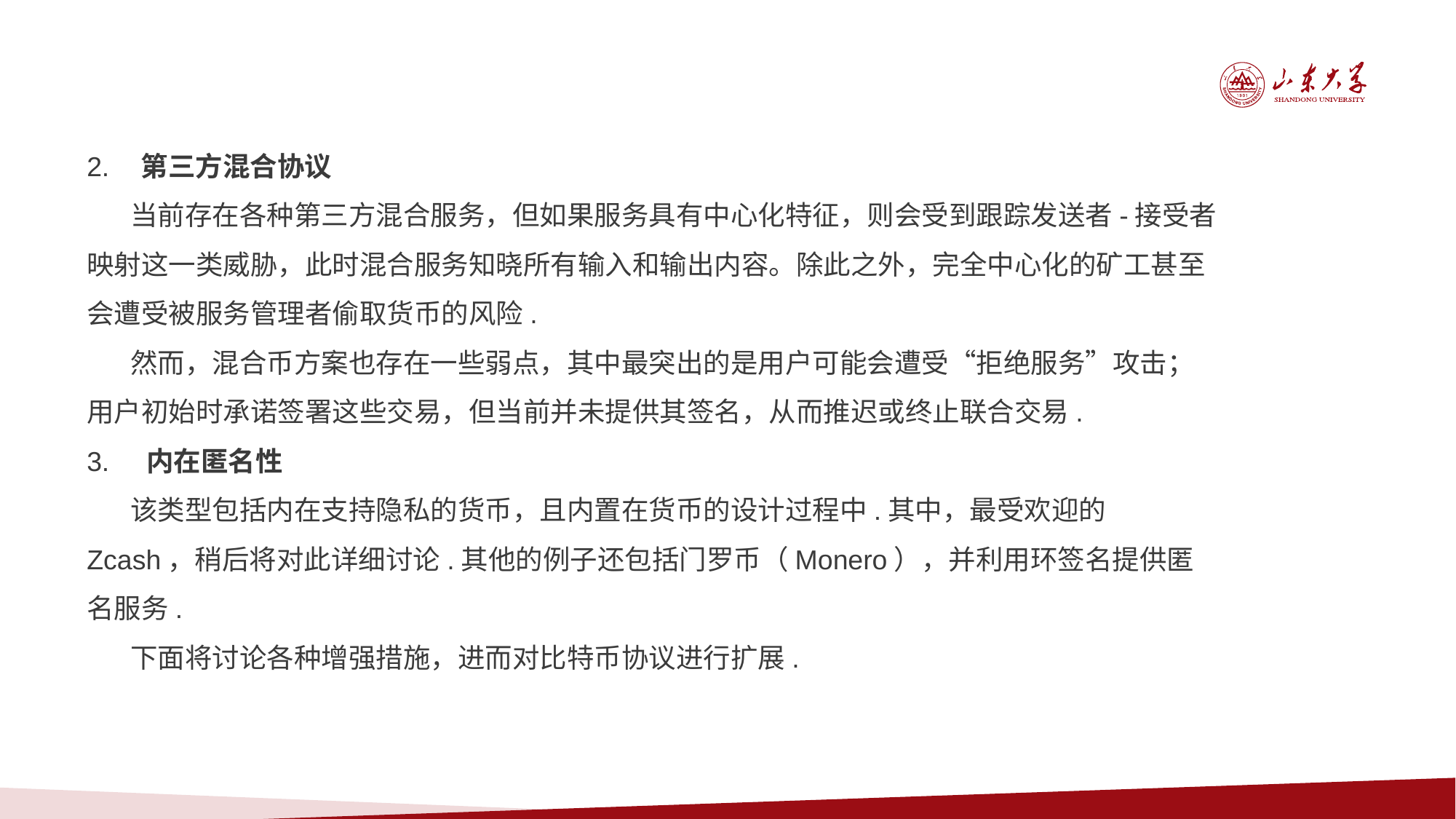

第三方混合协议
      当前存在各种第三方混合服务，但如果服务具有中心化特征，则会受到跟踪发送者-接受者映射这一类威胁，此时混合服务知晓所有输入和输出内容。除此之外，完全中心化的矿工甚至会遭受被服务管理者偷取货币的风险.
      然而，混合币方案也存在一些弱点，其中最突出的是用户可能会遭受“拒绝服务”攻击；用户初始时承诺签署这些交易，但当前并未提供其签名，从而推迟或终止联合交易.
3.    内在匿名性
      该类型包括内在支持隐私的货币，且内置在货币的设计过程中.其中，最受欢迎的Zcash，稍后将对此详细讨论.其他的例子还包括门罗币（Monero），并利用环签名提供匿名服务.
      下面将讨论各种增强措施，进而对比特币协议进行扩展.